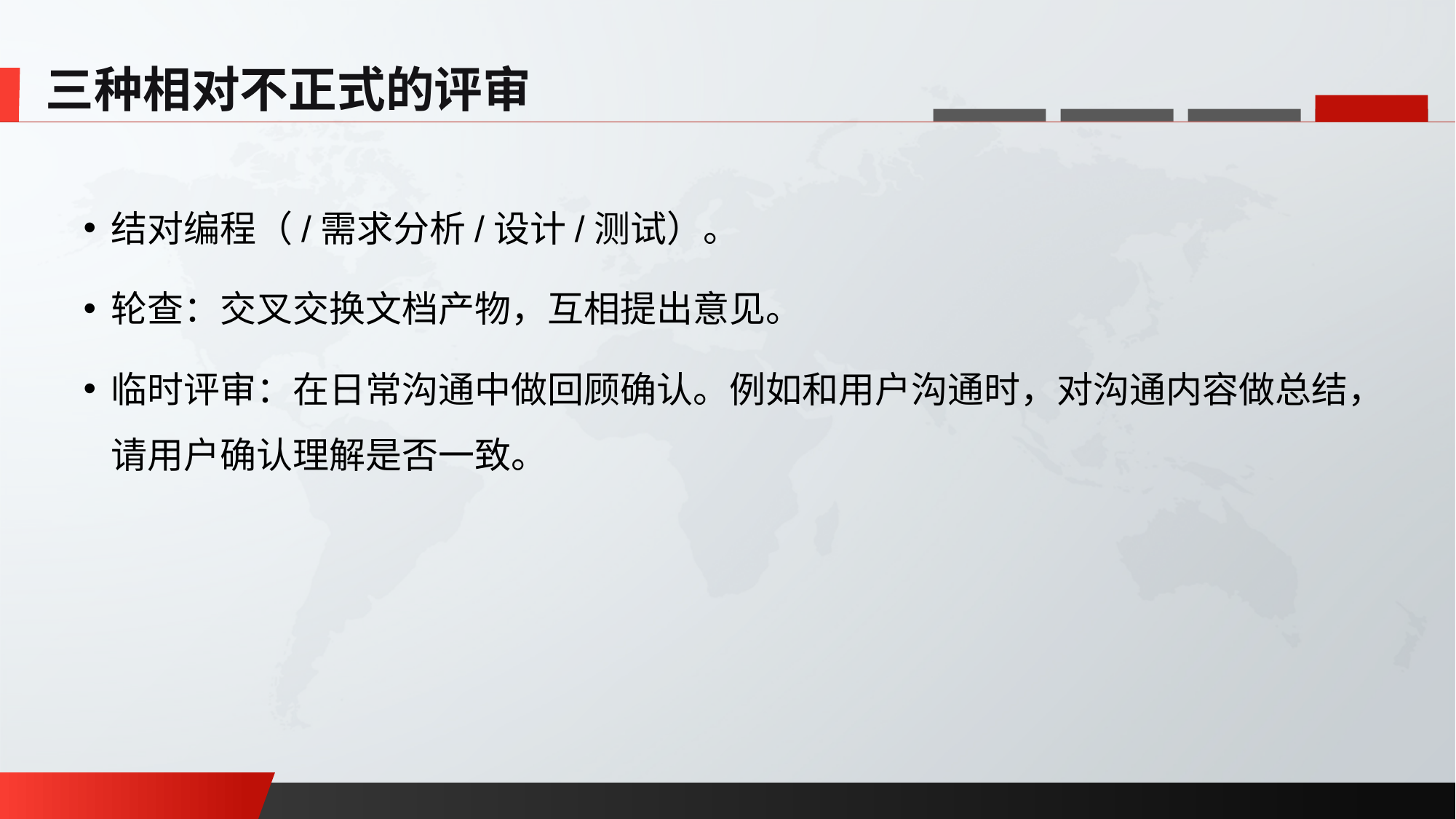

三种相对不正式的评审

结对编程（/需求分析/设计/测试）。
轮查：交叉交换文档产物，互相提出意见。
临时评审：在日常沟通中做回顾确认。例如和用户沟通时，对沟通内容做总结，请用户确认理解是否一致。